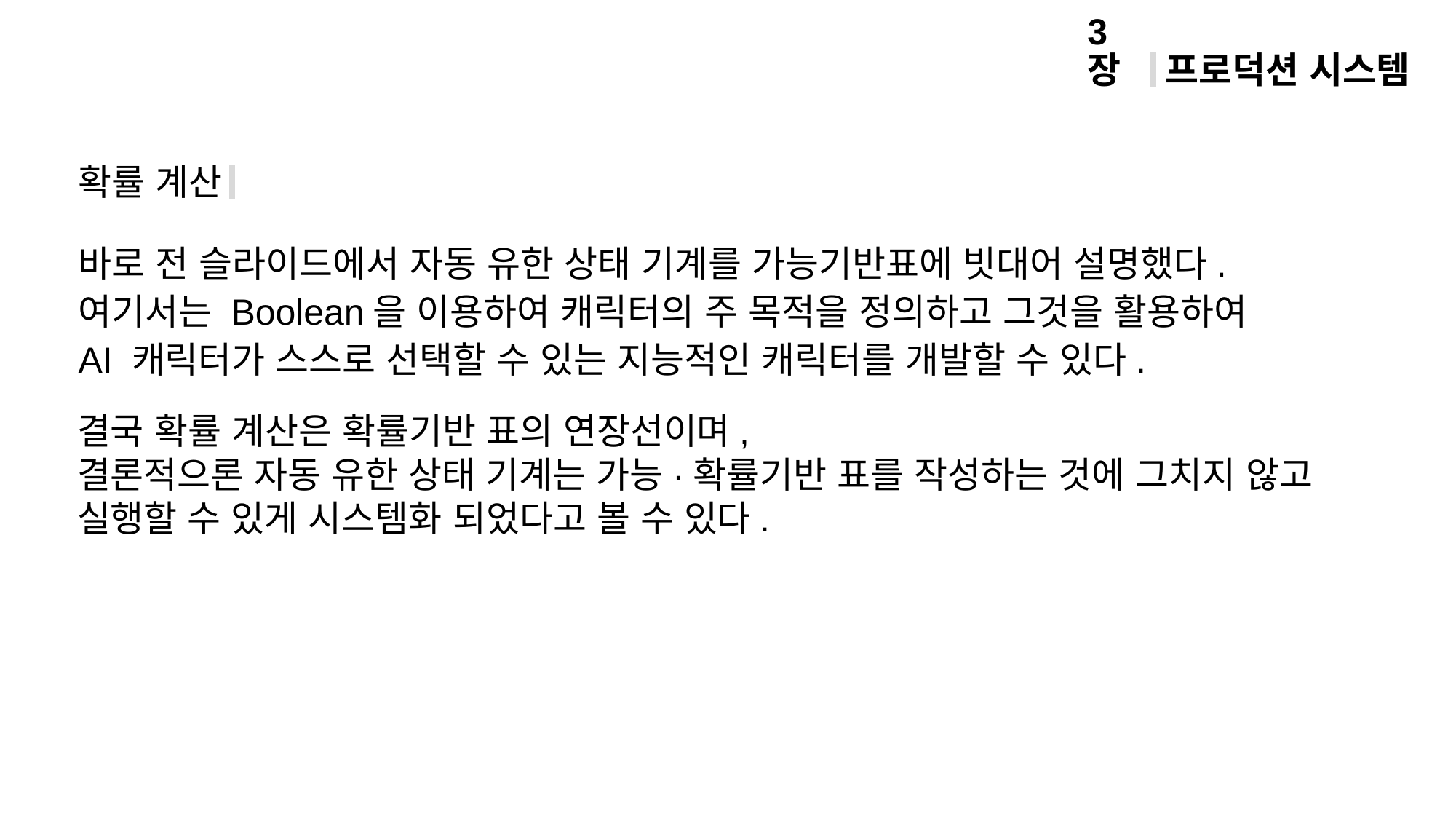

프로덕션 시스템
3장
확률 계산
바로 전 슬라이드에서 자동 유한 상태 기계를 가능기반표에 빗대어 설명했다.
여기서는 Boolean을 이용하여 캐릭터의 주 목적을 정의하고 그것을 활용하여
AI 캐릭터가 스스로 선택할 수 있는 지능적인 캐릭터를 개발할 수 있다.
결국 확률 계산은 확률기반 표의 연장선이며,
결론적으론 자동 유한 상태 기계는 가능·확률기반 표를 작성하는 것에 그치지 않고
실행할 수 있게 시스템화 되었다고 볼 수 있다.